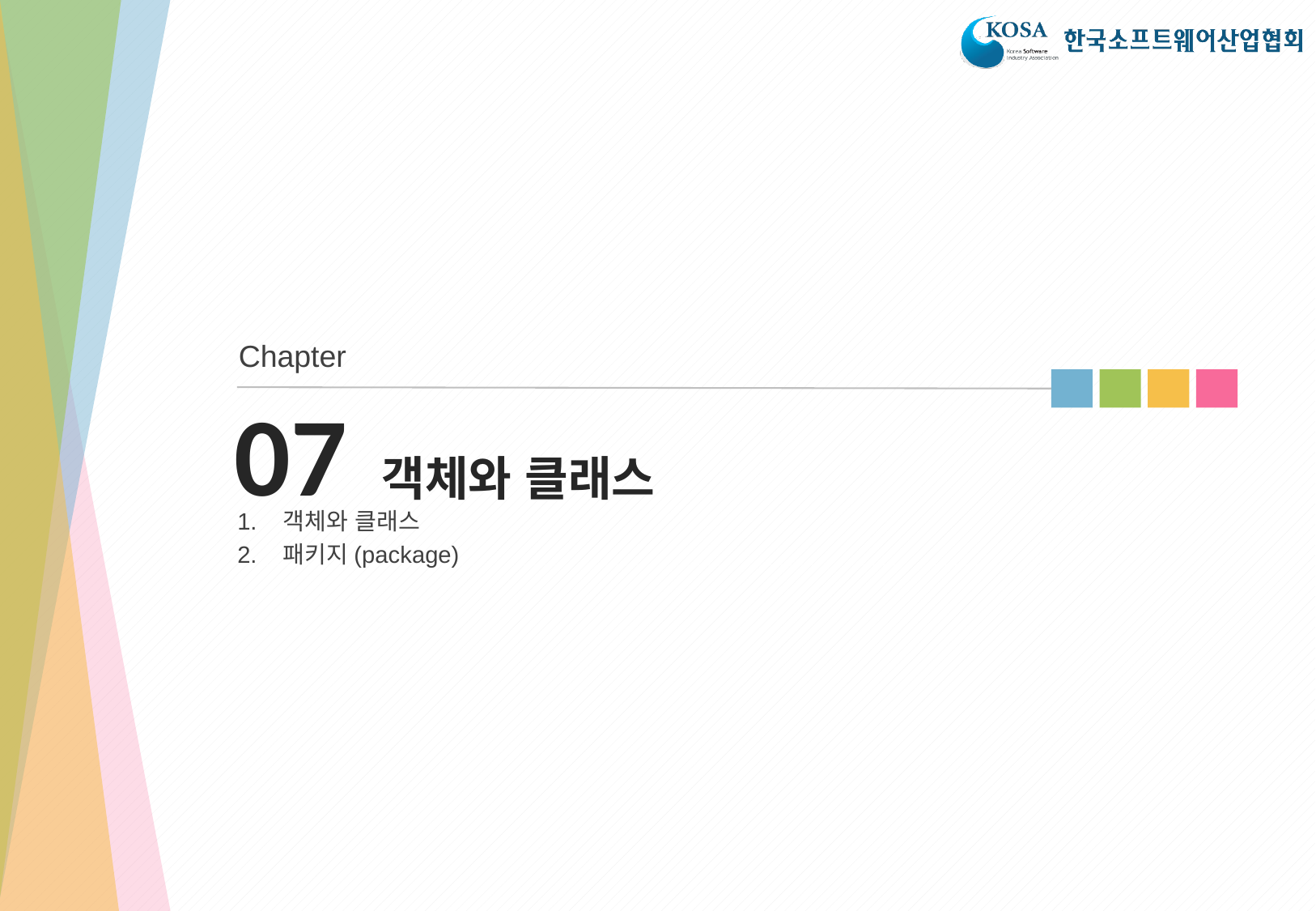

Chapter
# 07 객체와 클래스
객체와 클래스
패키지(package)